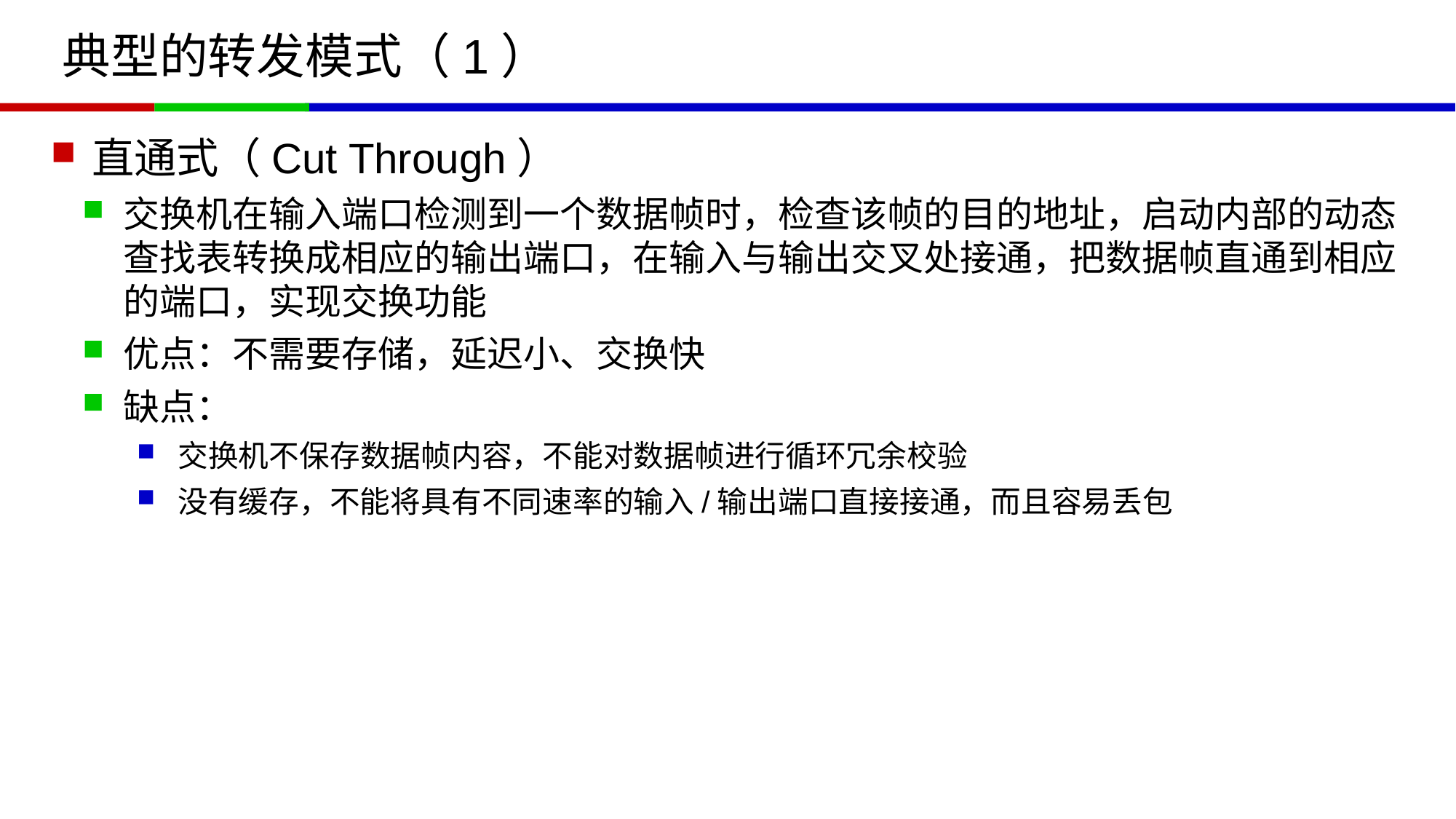

# 典型的转发模式（1）
直通式（Cut Through）
交换机在输入端口检测到一个数据帧时，检查该帧的目的地址，启动内部的动态查找表转换成相应的输出端口，在输入与输出交叉处接通，把数据帧直通到相应的端口，实现交换功能
优点：不需要存储，延迟小、交换快
缺点：
交换机不保存数据帧内容，不能对数据帧进行循环冗余校验
没有缓存，不能将具有不同速率的输入/输出端口直接接通，而且容易丢包

217